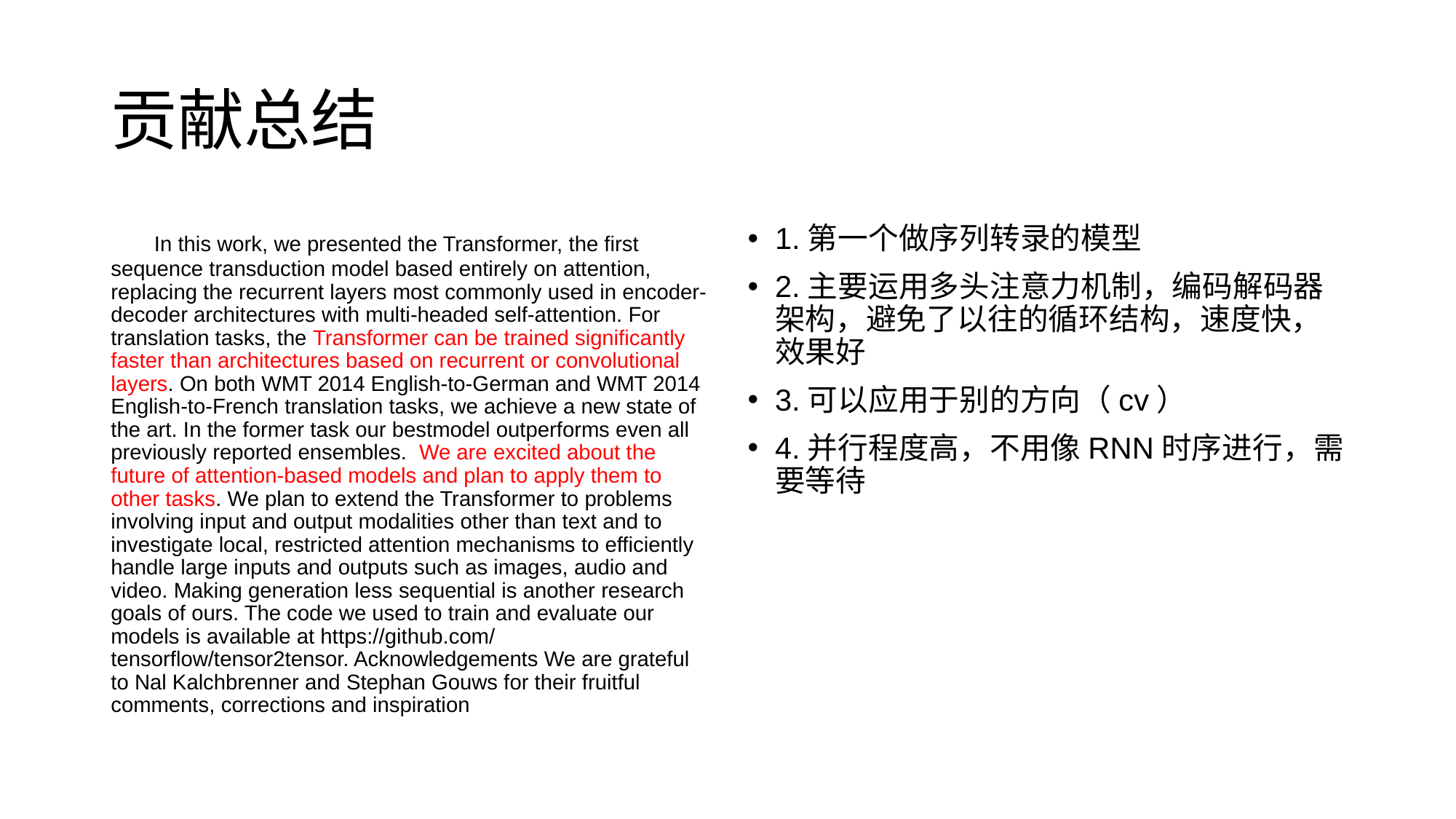

# 贡献总结
      In this work, we presented the Transformer, the first sequence transduction model based entirely on attention, replacing the recurrent layers most commonly used in encoder-decoder architectures with multi-headed self-attention. For translation tasks, the Transformer can be trained significantly faster than architectures based on recurrent or convolutional layers. On both WMT 2014 English-to-German and WMT 2014 English-to-French translation tasks, we achieve a new state of the art. In the former task our bestmodel outperforms even all previously reported ensembles.  We are excited about the future of attention-based models and plan to apply them to other tasks. We plan to extend the Transformer to problems involving input and output modalities other than text and to investigate local, restricted attention mechanisms to efficiently handle large inputs and outputs such as images, audio and video. Making generation less sequential is another research goals of ours. The code we used to train and evaluate our models is available at https://github.com/ tensorflow/tensor2tensor. Acknowledgements We are grateful to Nal Kalchbrenner and Stephan Gouws for their fruitful comments, corrections and inspiration
1.第一个做序列转录的模型
2.主要运用多头注意力机制，编码解码器架构，避免了以往的循环结构，速度快，效果好
3.可以应用于别的方向（cv）
4.并行程度高，不用像RNN时序进行，需要等待